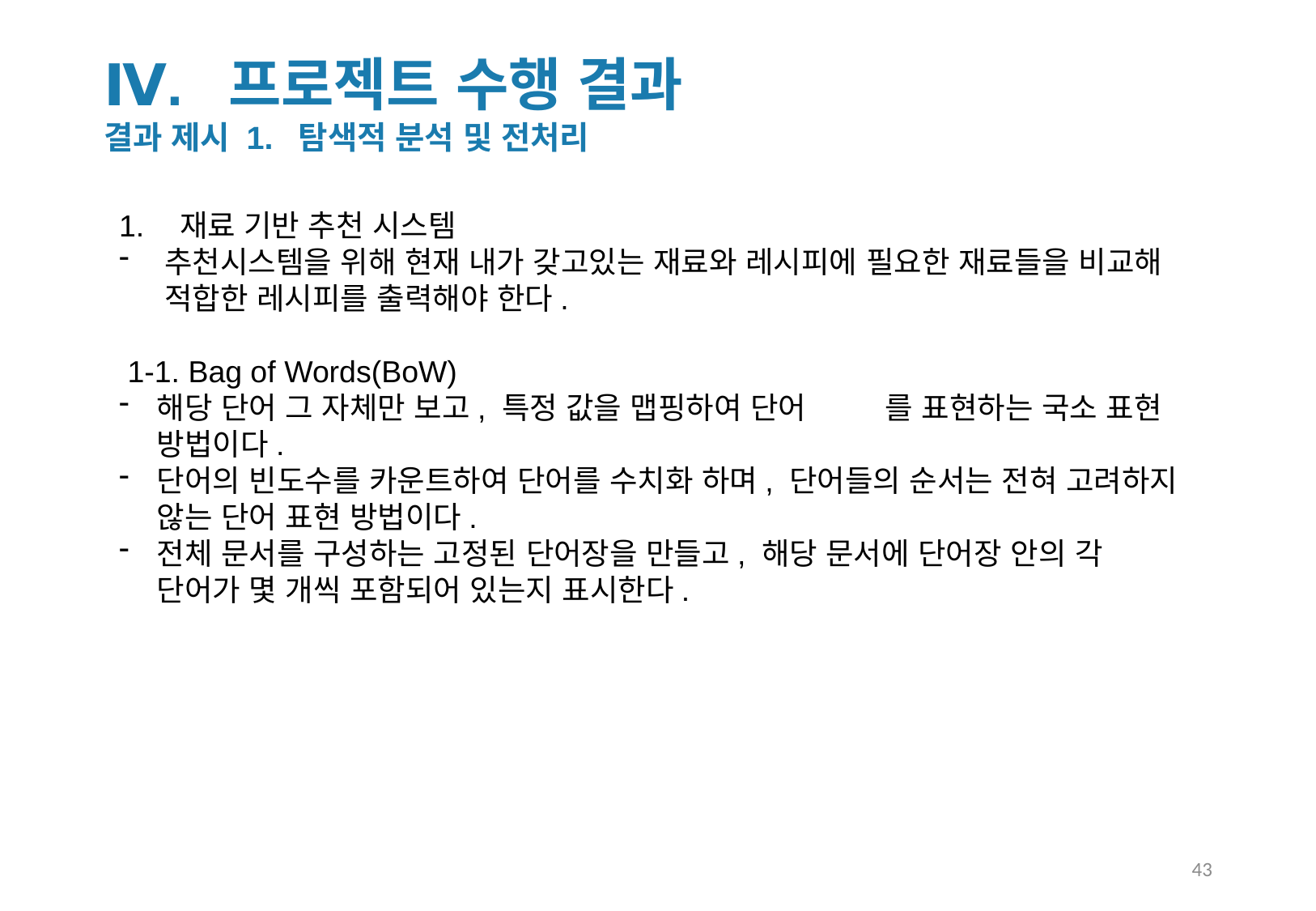

Ⅳ.  프로젝트 수행 결과
결과 제시 1.  탐색적 분석 및 전처리
재료 기반 추천 시스템
추천시스템을 위해 현재 내가 갖고있는 재료와 레시피에 필요한 재료들을 비교해 적합한 레시피를 출력해야 한다.

 1-1. Bag of Words(BoW)
해당 단어 그 자체만 보고, 특정 값을 맵핑하여 단어	를 표현하는 국소 표현 방법이다.
단어의 빈도수를 카운트하여 단어를 수치화 하며, 단어들의 순서는 전혀 고려하지 않는 단어 표현 방법이다.
전체 문서를 구성하는 고정된 단어장을 만들고, 해당 문서에 단어장 안의 각 단어가 몇 개씩 포함되어 있는지 표시한다.
43